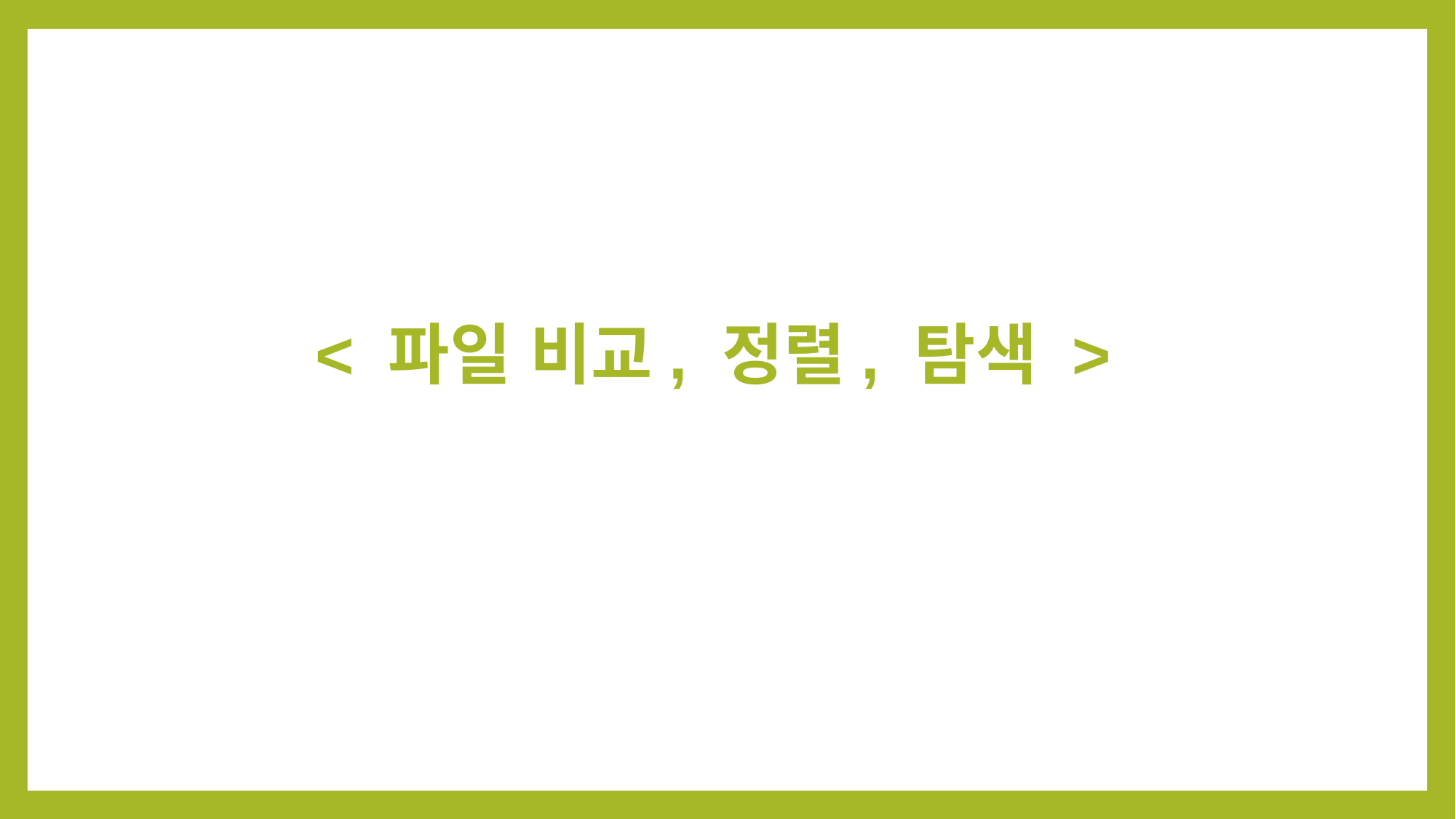

# < 파일 비교, 정렬, 탐색 >